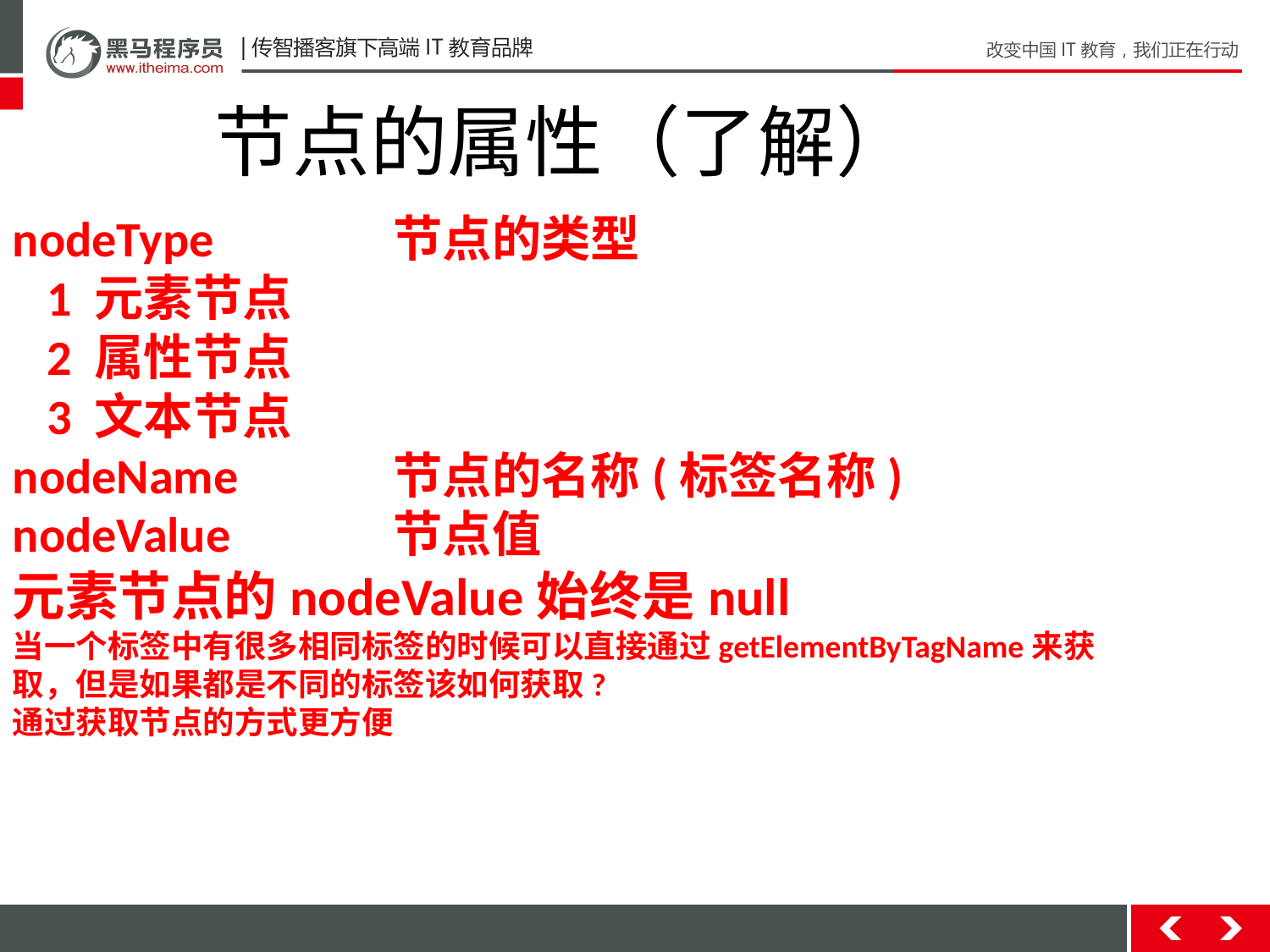

节点的属性（了解）
nodeType		节点的类型
1 元素节点
2 属性节点
3 文本节点
nodeName		节点的名称(标签名称)
nodeValue		节点值
元素节点的nodeValue始终是null
当一个标签中有很多相同标签的时候可以直接通过getElementByTagName来获取，但是如果都是不同的标签该如何获取?
通过获取节点的方式更方便